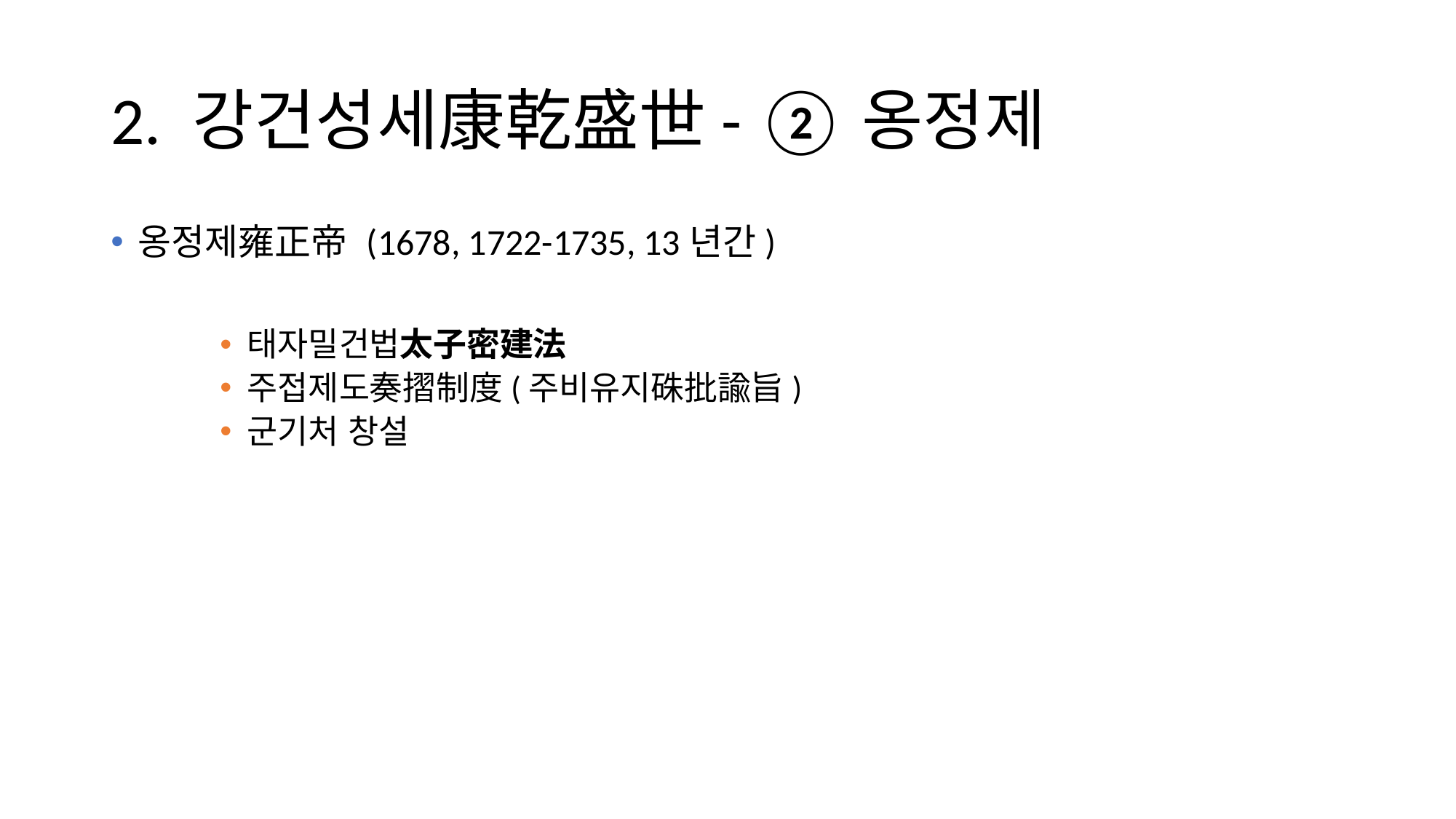

# 2. 강건성세康乾盛世- ②옹정제
옹정제雍正帝 (1678, 1722-1735, 13년간)

태자밀건법太子密建法
주접제도奏摺制度(주비유지硃批諭旨)
군기처 창설